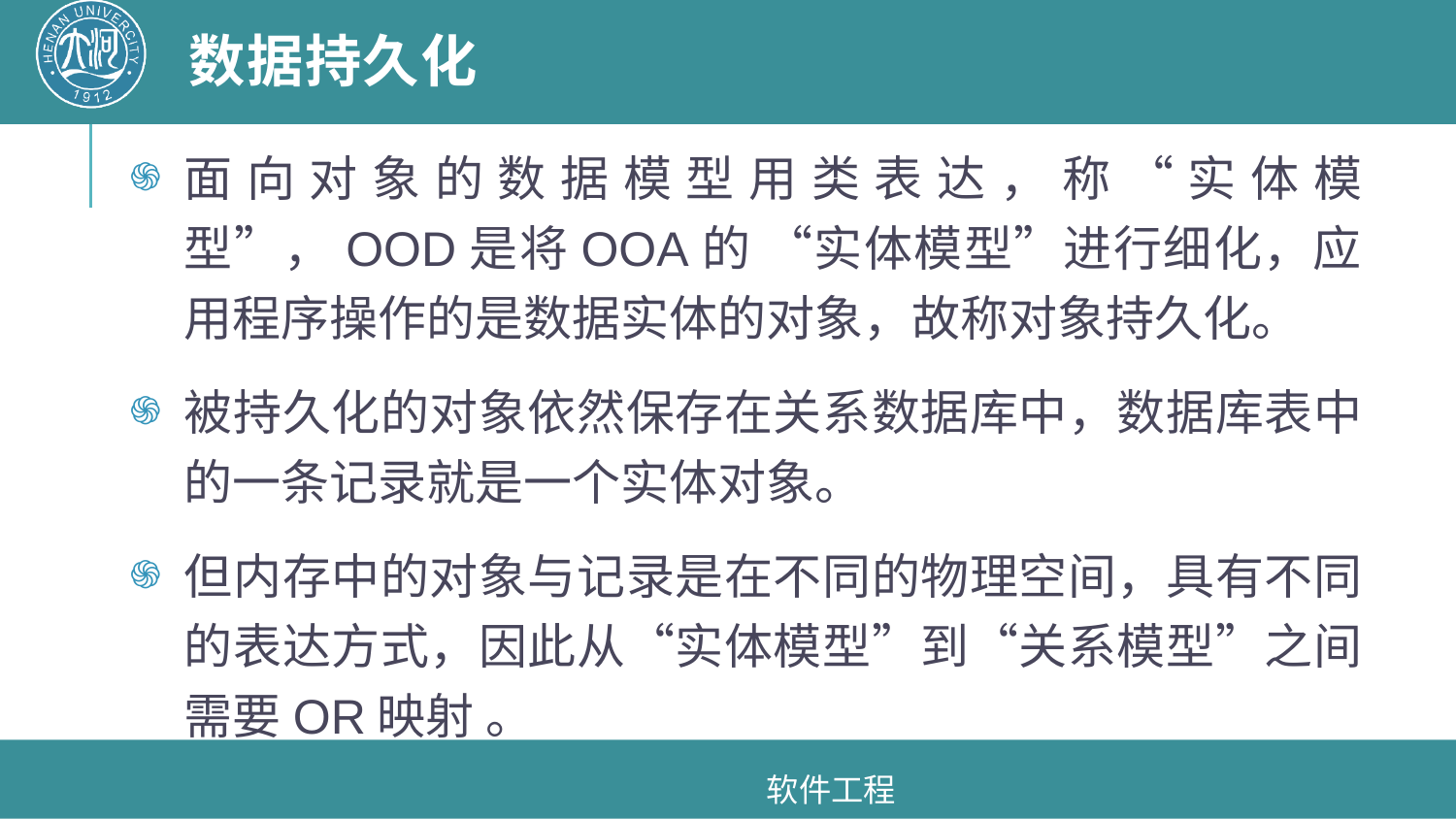

# 数据持久化
面向对象的数据模型用类表达，称“实体模型”，OOD是将OOA的 “实体模型”进行细化，应用程序操作的是数据实体的对象，故称对象持久化。
被持久化的对象依然保存在关系数据库中，数据库表中的一条记录就是一个实体对象。
但内存中的对象与记录是在不同的物理空间，具有不同的表达方式，因此从“实体模型”到“关系模型”之间需要OR映射 。

软件工程
17